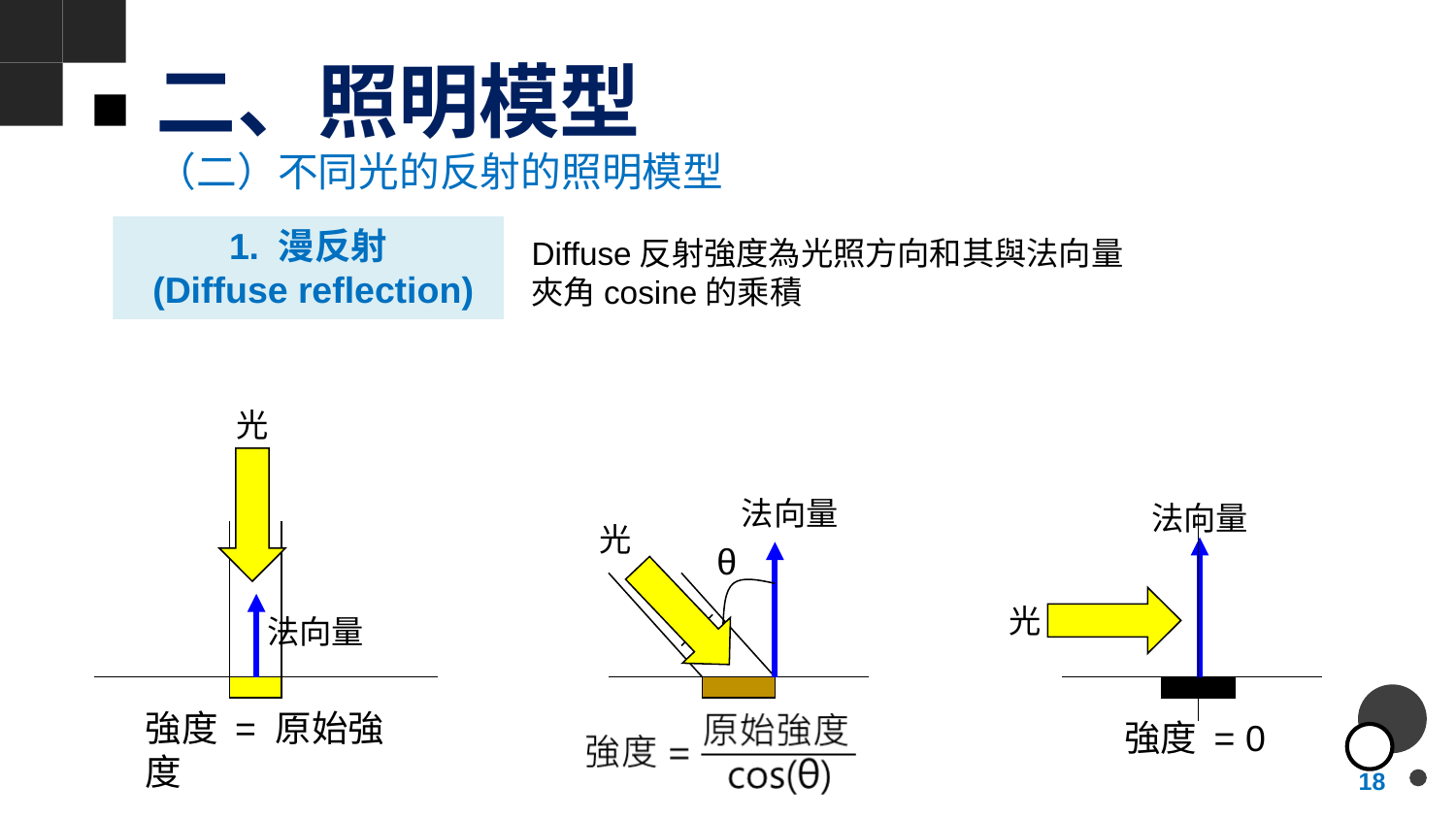

# 二、照明模型
（二）不同光的反射的照明模型
1. 漫反射
 (Diffuse reflection)
Diffuse反射強度為光照方向和其與法向量夾角cosine的乘積
光

法向量

法向量
光
θ

光

法向量

強度 = 原始強度

強度 = 0

18